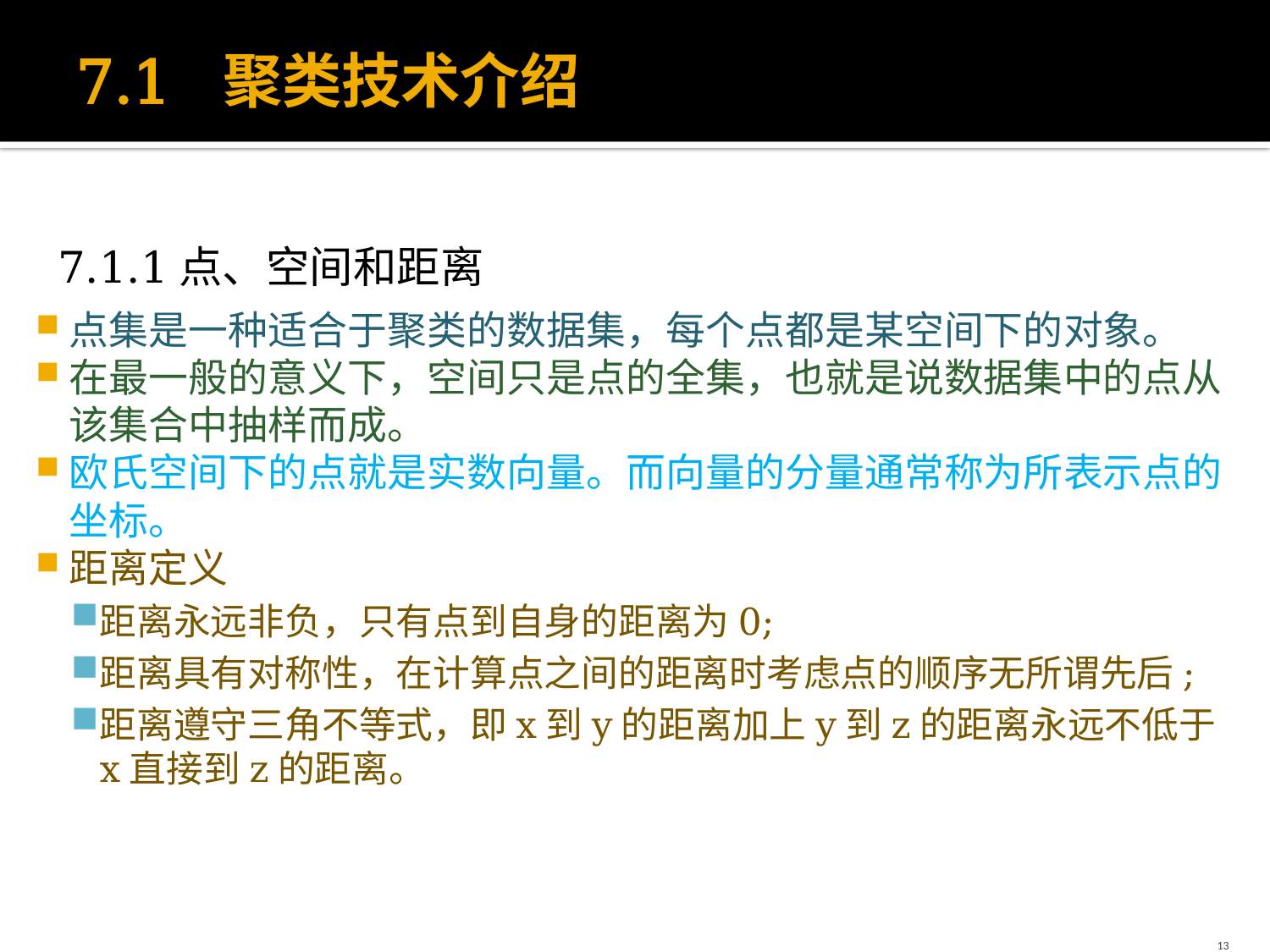

# 7.1  聚类技术介绍
7.1.1点、空间和距离
点集是一种适合于聚类的数据集，每个点都是某空间下的对象。
在最一般的意义下，空间只是点的全集，也就是说数据集中的点从该集合中抽样而成。
欧氏空间下的点就是实数向量。而向量的分量通常称为所表示点的坐标。
距离定义
距离永远非负，只有点到自身的距离为0;
距离具有对称性，在计算点之间的距离时考虑点的顺序无所谓先后;
距离遵守三角不等式，即x到y的距离加上y到z的距离永远不低于x直接到z的距离。

13